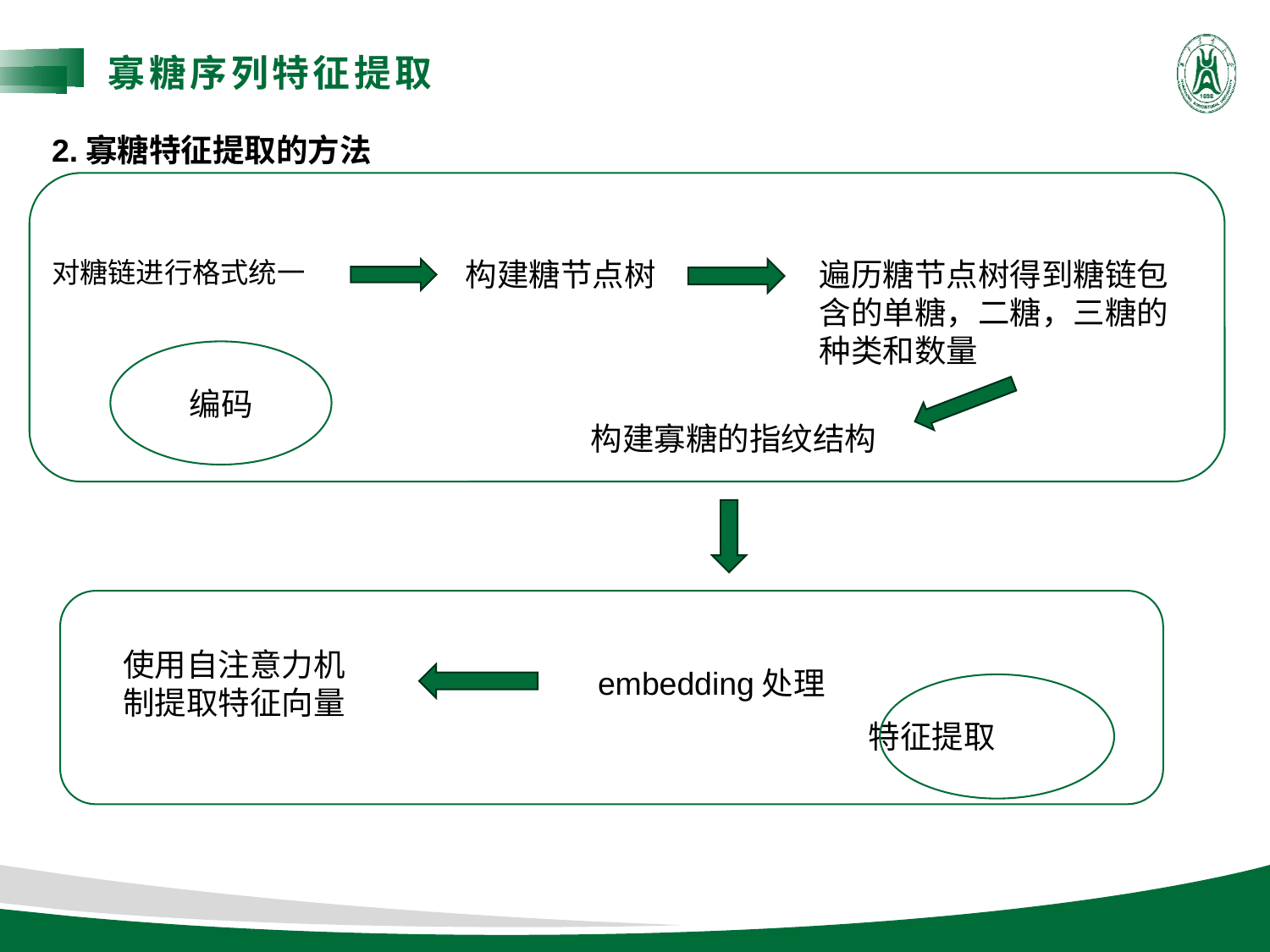

寡糖序列特征提取
2.寡糖特征提取的方法

构建糖节点树
遍历糖节点树得到糖链包含的单糖，二糖，三糖的种类和数量
对糖链进行格式统一

编码

构建寡糖的指纹结构

                                                                                        特征提取

使用自注意力机制提取特征向量
embedding处理

11